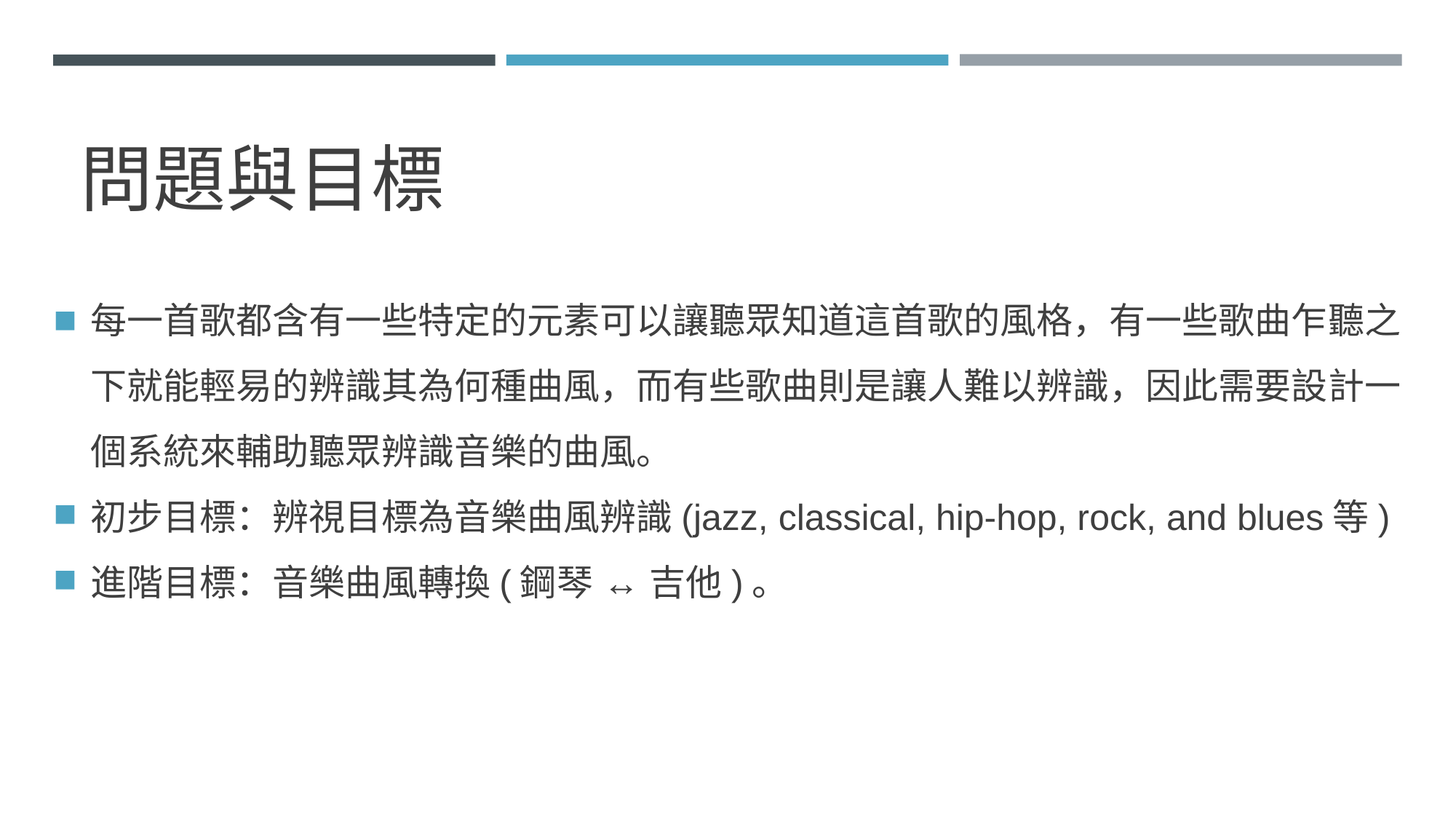

# 問題與目標
每一首歌都含有一些特定的元素可以讓聽眾知道這首歌的風格，有一些歌曲乍聽之下就能輕易的辨識其為何種曲風，而有些歌曲則是讓人難以辨識，因此需要設計一個系統來輔助聽眾辨識音樂的曲風。
初步目標：辨視目標為音樂曲風辨識(jazz, classical, hip-hop, rock, and blues等)
進階目標：音樂曲風轉換(鋼琴 ↔ 吉他)。